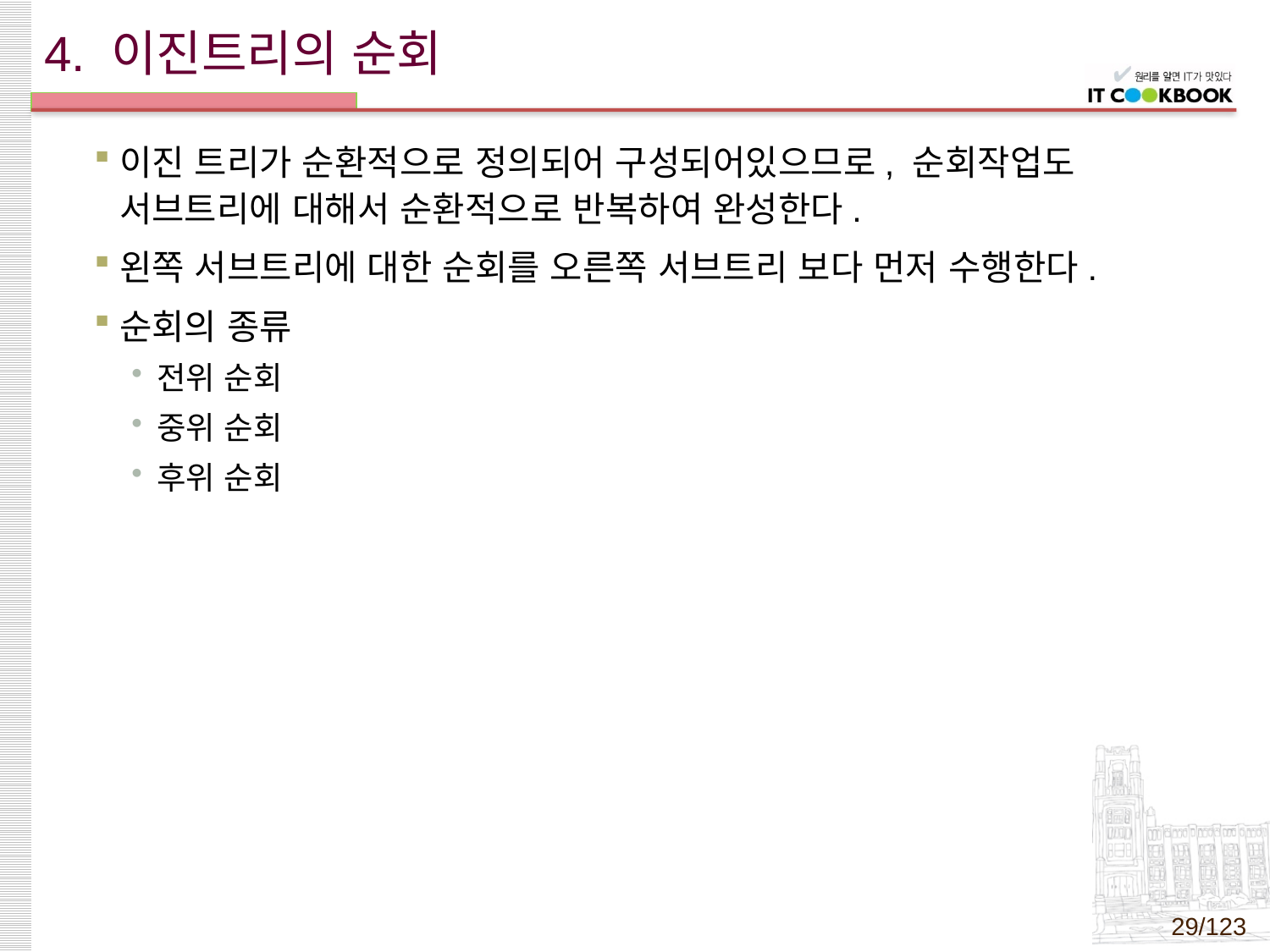

# 4. 이진트리의 순회
이진 트리가 순환적으로 정의되어 구성되어있으므로, 순회작업도
서브트리에 대해서 순환적으로 반복하여 완성한다.
왼쪽 서브트리에 대한 순회를 오른쪽 서브트리 보다 먼저 수행한다.
순회의 종류
전위 순회
중위 순회
후위 순회